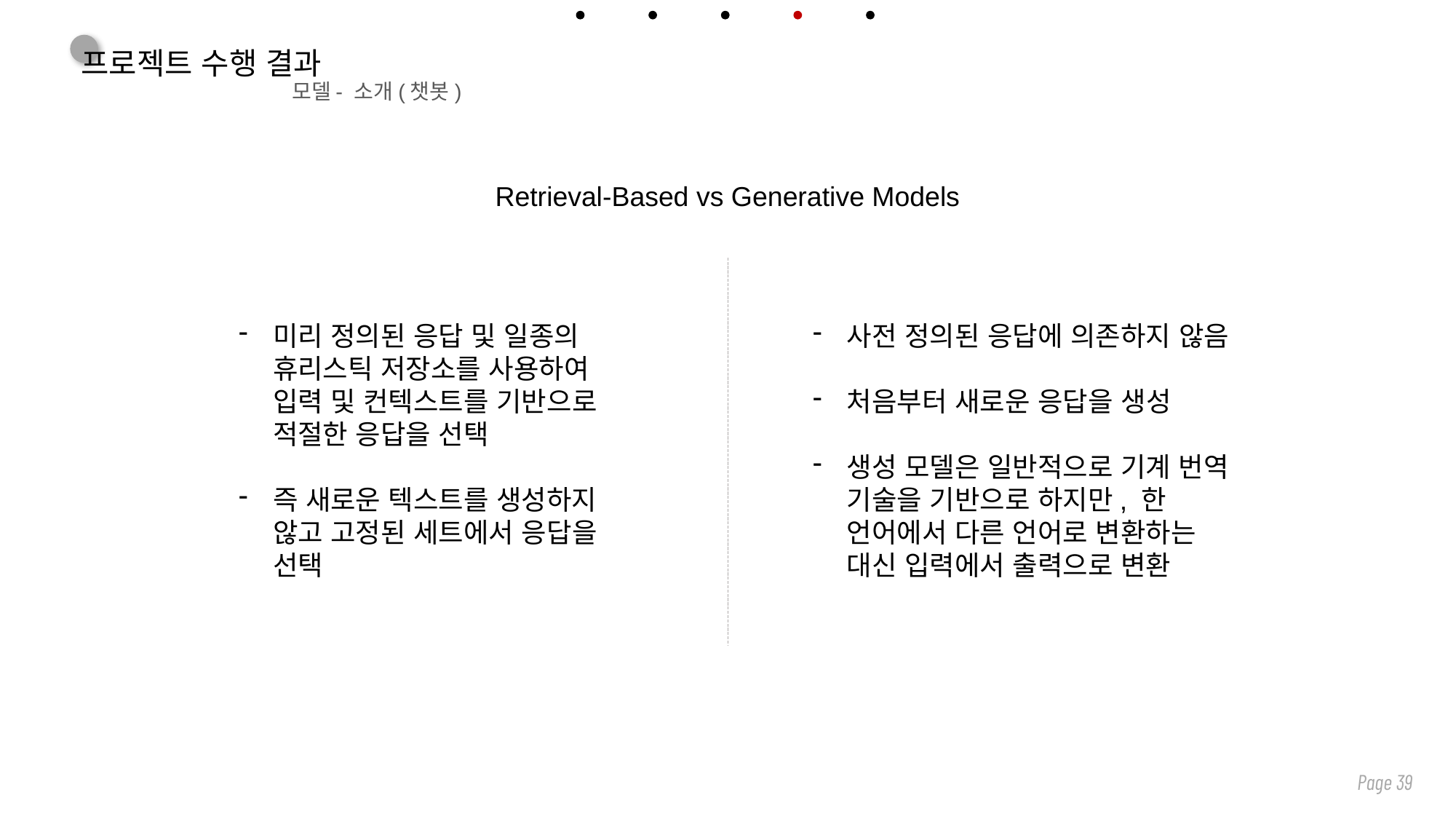

프로젝트 수행 결과
모델
- 소개(챗봇)
Retrieval-Based vs Generative Models
미리 정의된 응답 및 일종의 휴리스틱 저장소를 사용하여 입력 및 컨텍스트를 기반으로 적절한 응답을 선택

즉 새로운 텍스트를 생성하지 않고 고정된 세트에서 응답을 선택
사전 정의된 응답에 의존하지 않음

처음부터 새로운 응답을 생성

생성 모델은 일반적으로 기계 번역 기술을 기반으로 하지만, 한 언어에서 다른 언어로 변환하는 대신 입력에서 출력으로 변환
Page 39